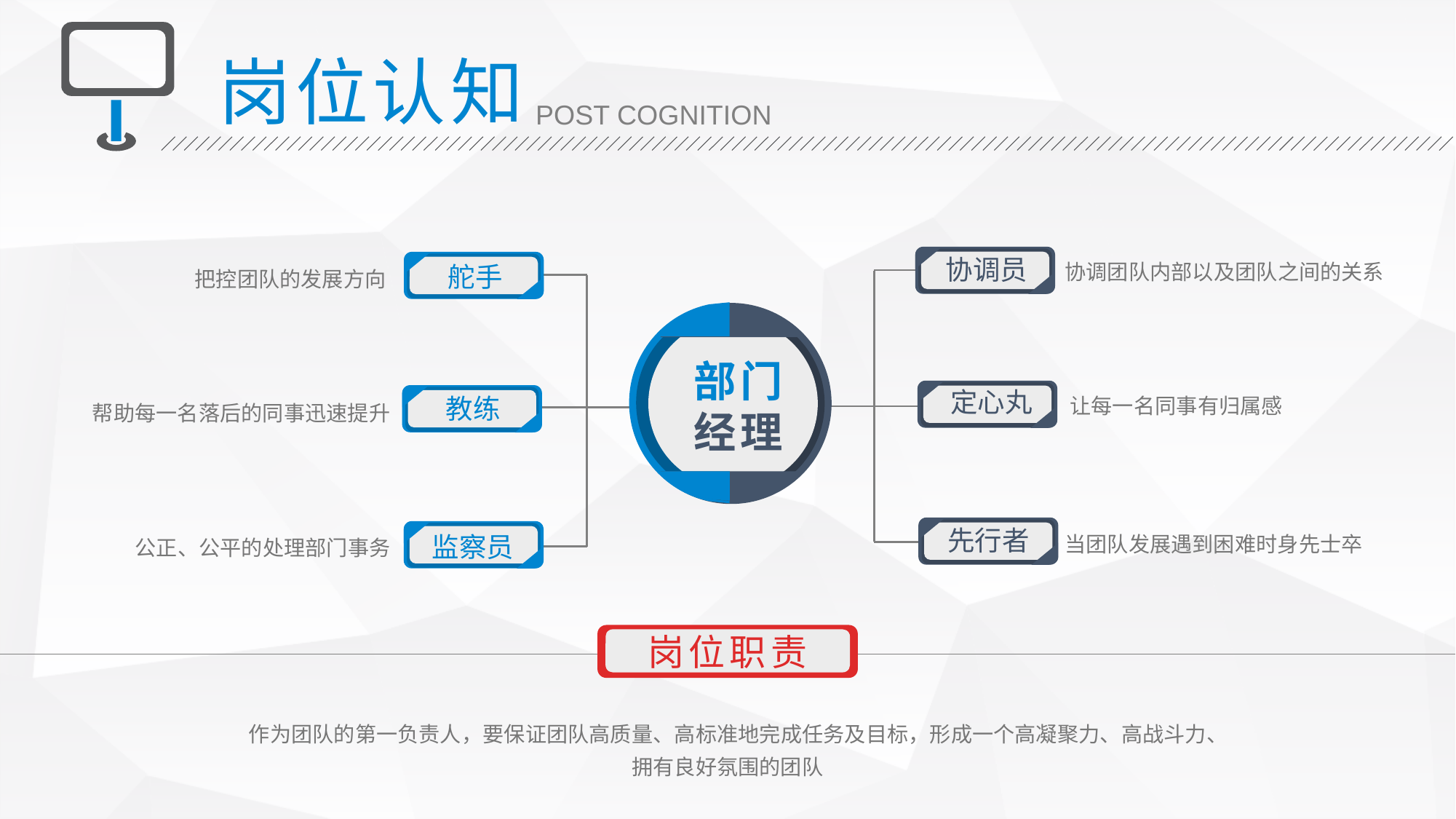

岗位认知
POST COGNITION

协调团队内部以及团队之间的关系

协调员

让每一名同事有归属感
定心丸

先行者
当团队发展遇到困难时身先士卒

把控团队的发展方向

舵手

教练
帮助每一名落后的同事迅速提升

公正、公平的处理部门事务

监察员

部门
经理

岗位职责

作为团队的第一负责人，要保证团队高质量、高标准地完成任务及目标，形成一个高凝聚力、高战斗力、拥有良好氛围的团队